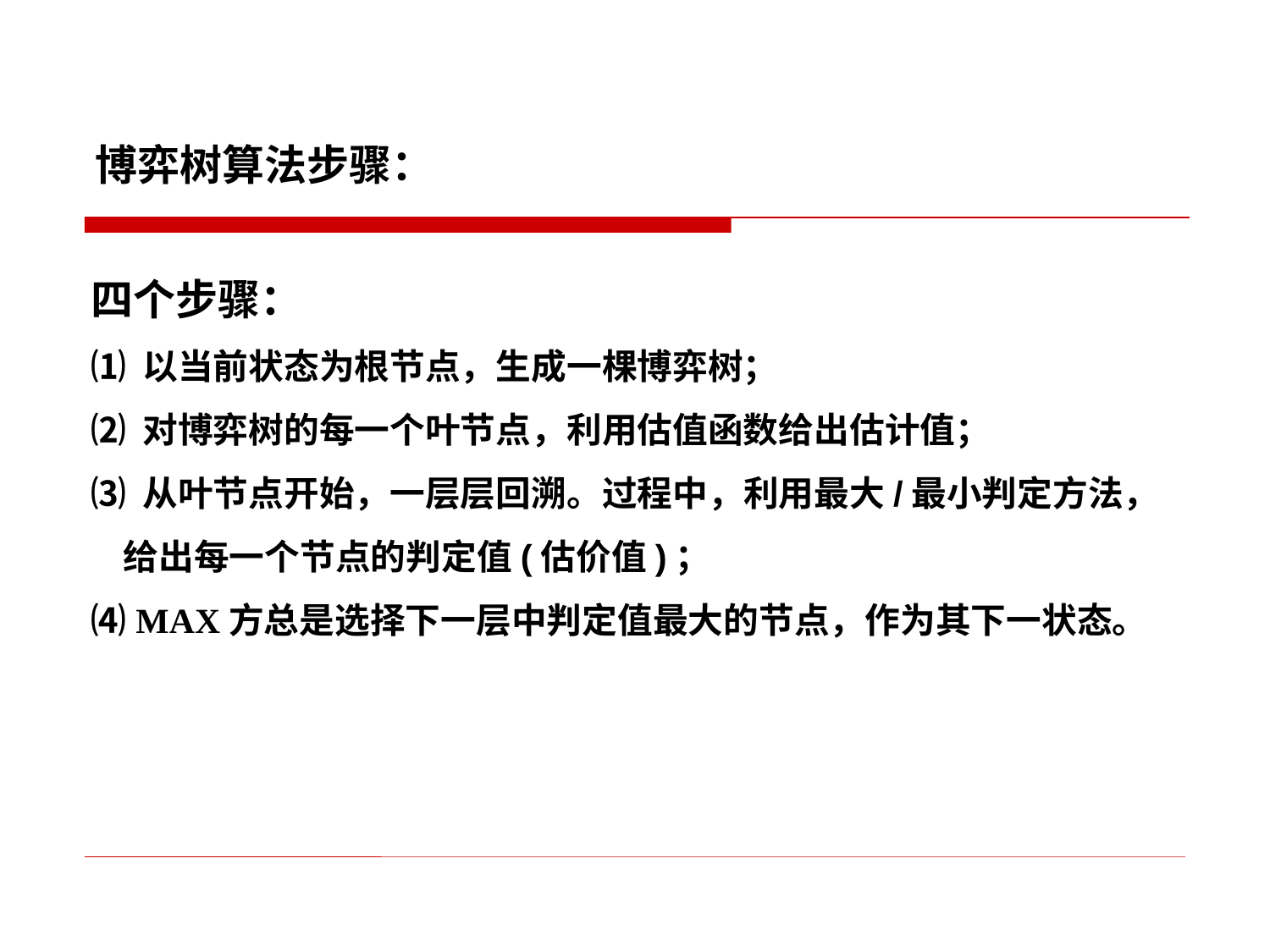

# 博弈树算法步骤：
四个步骤：
⑴ 以当前状态为根节点，生成一棵博弈树；
⑵ 对博弈树的每一个叶节点，利用估值函数给出估计值；
⑶ 从叶节点开始，一层层回溯。过程中，利用最大/最小判定方法，
   给出每一个节点的判定值(估价值)；
⑷ MAX方总是选择下一层中判定值最大的节点，作为其下一状态。